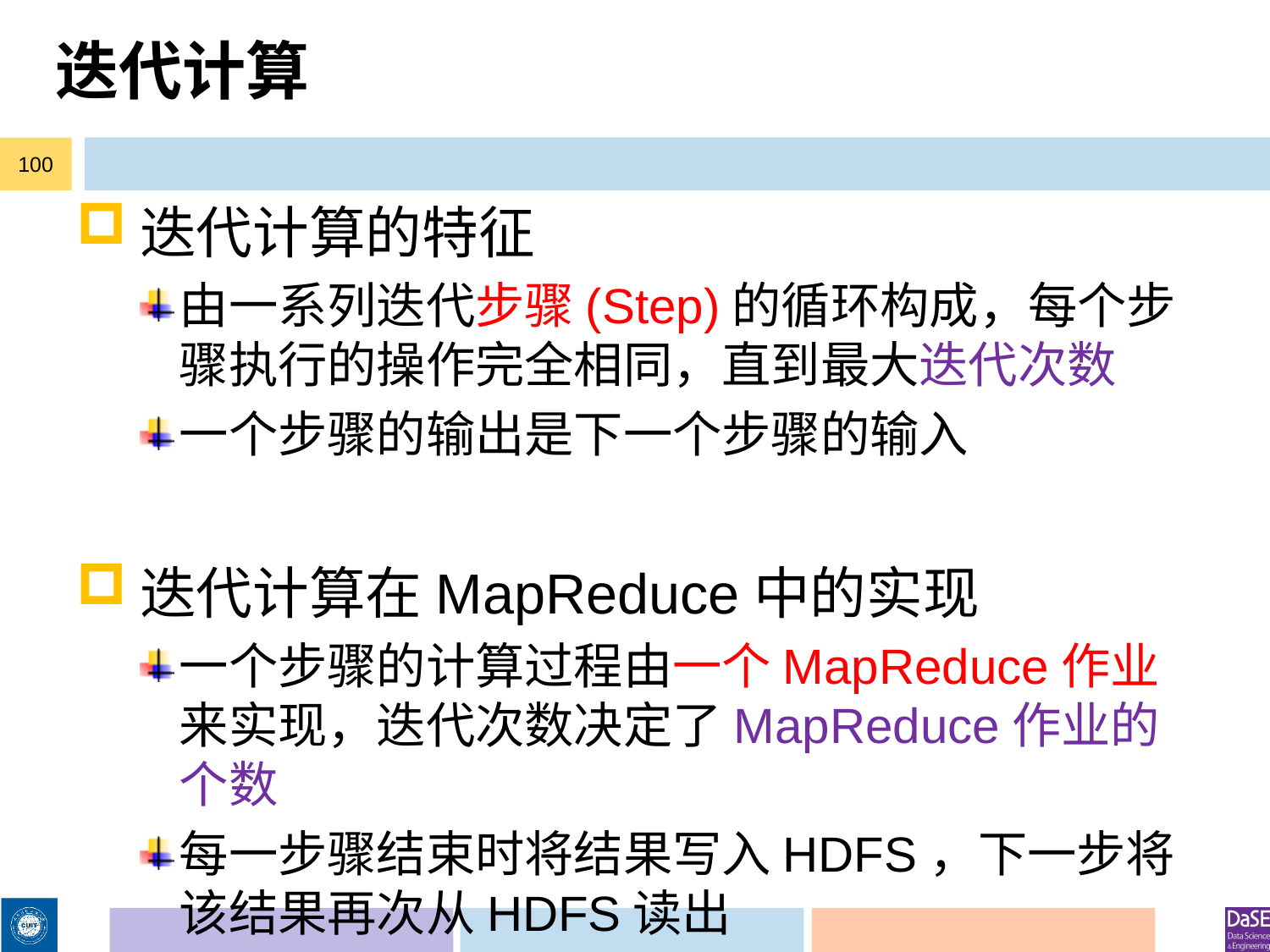

# 迭代计算
100
迭代计算的特征
由一系列迭代步骤(Step)的循环构成，每个步骤执行的操作完全相同，直到最大迭代次数
一个步骤的输出是下一个步骤的输入

迭代计算在MapReduce中的实现
一个步骤的计算过程由一个MapReduce作业来实现，迭代次数决定了MapReduce作业的个数
每一步骤结束时将结果写入HDFS，下一步将该结果再次从HDFS读出